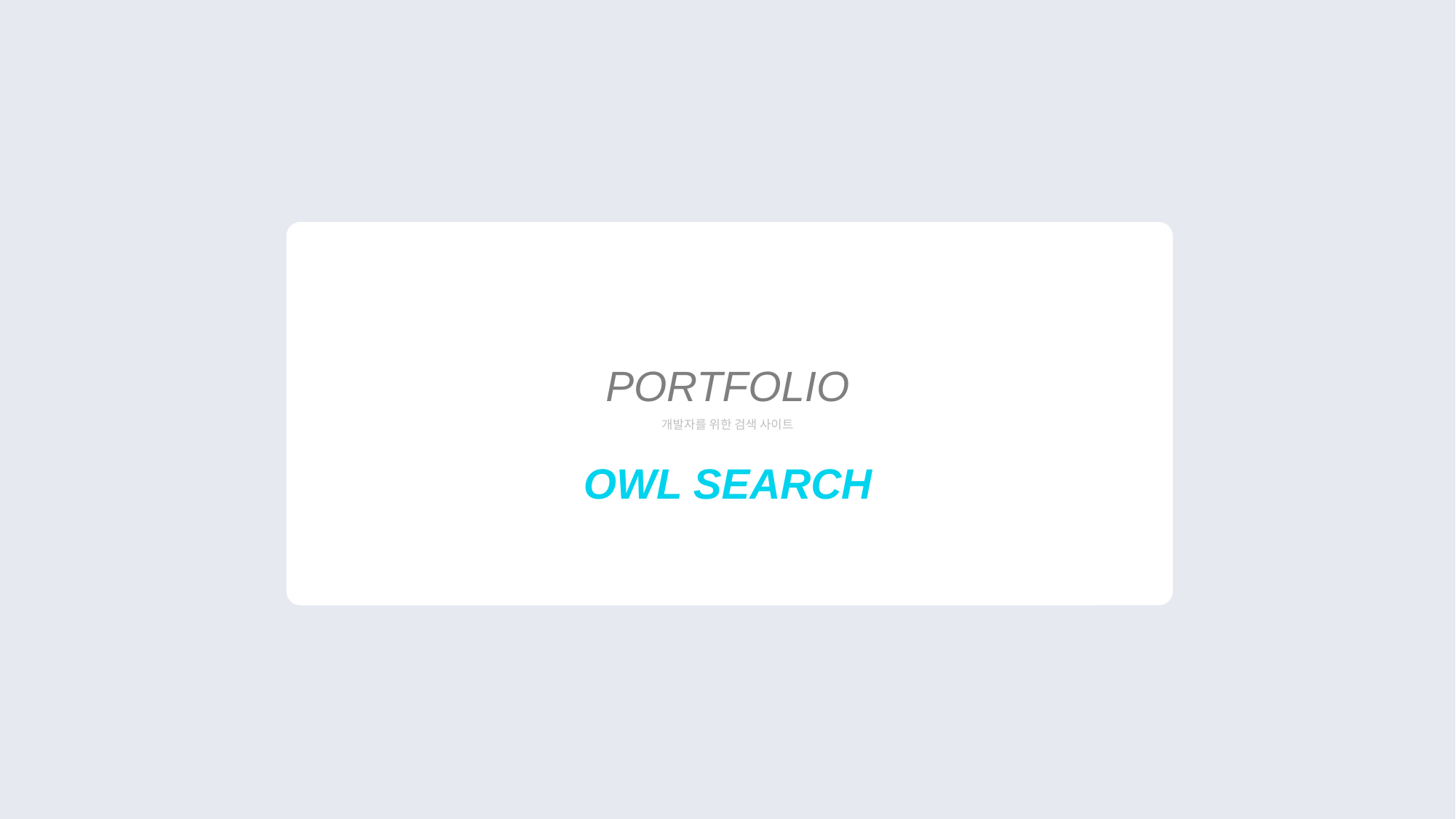

PORTFOLIO
개발자를 위한 검색 사이트
OWL SEARCH